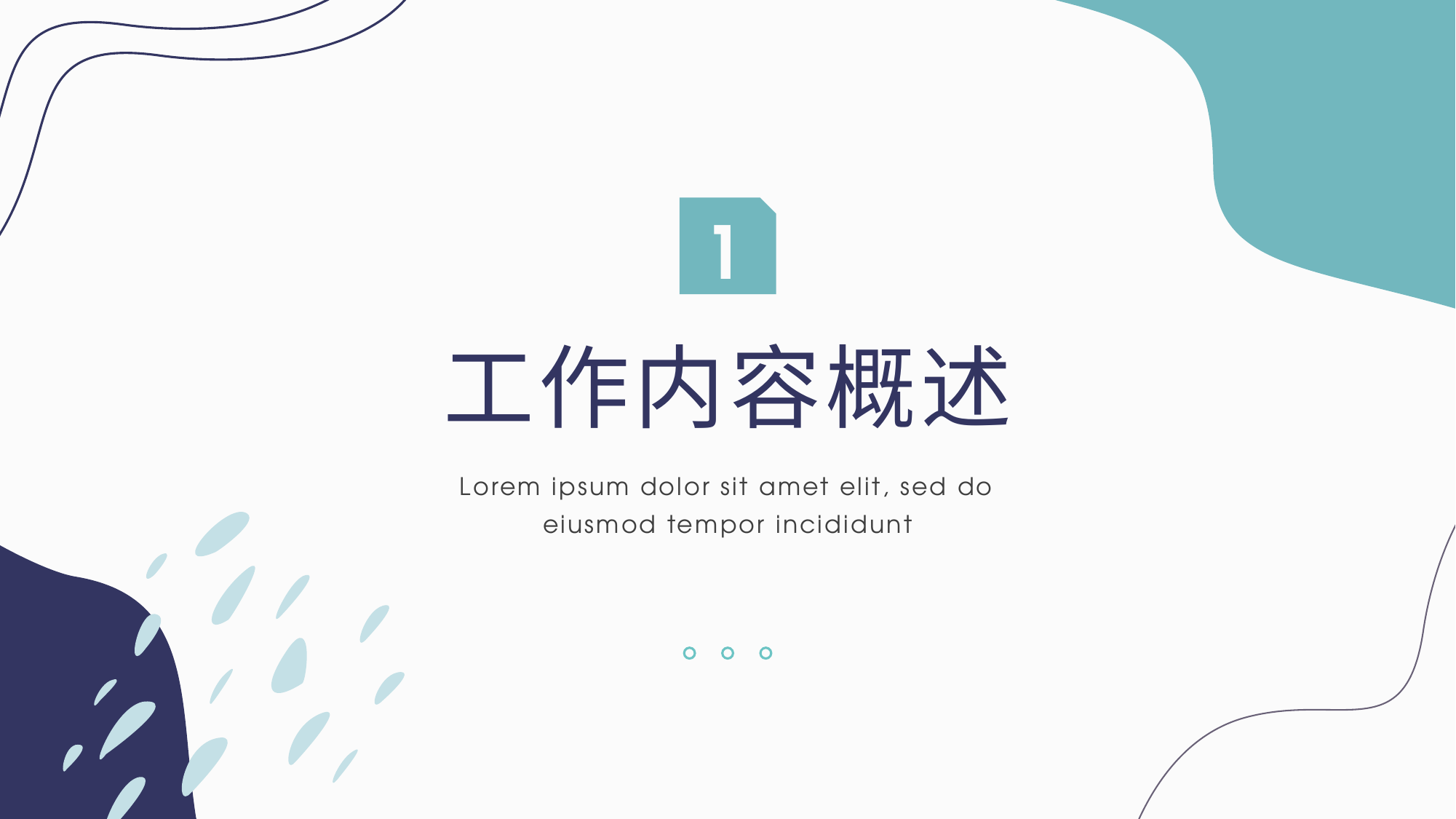

1
工作内容概述
Lorem ipsum dolor sit amet elit, sed do eiusmod tempor incididunt